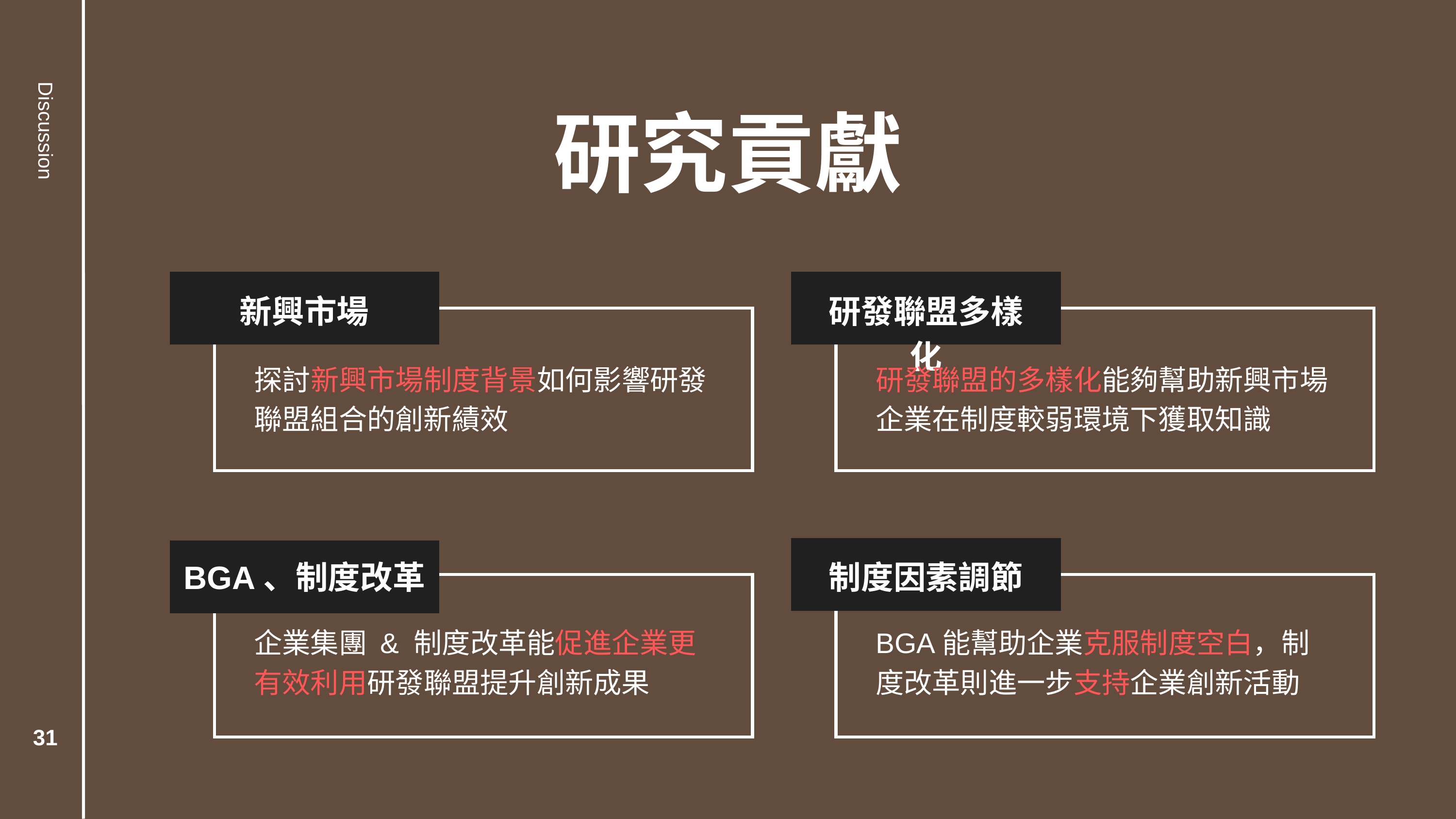

研究貢獻
Discussion

研發聯盟多樣化
新興市場

探討新興市場制度背景如何影響研發聯盟組合的創新績效
研發聯盟的多樣化能夠幫助新興市場企業在制度較弱環境下獲取知識

BGA、制度改革
制度因素調節

企業集團 & 制度改革能促進企業更有效利用研發聯盟提升創新成果
BGA能幫助企業克服制度空白，制度改革則進一步支持企業創新活動
31